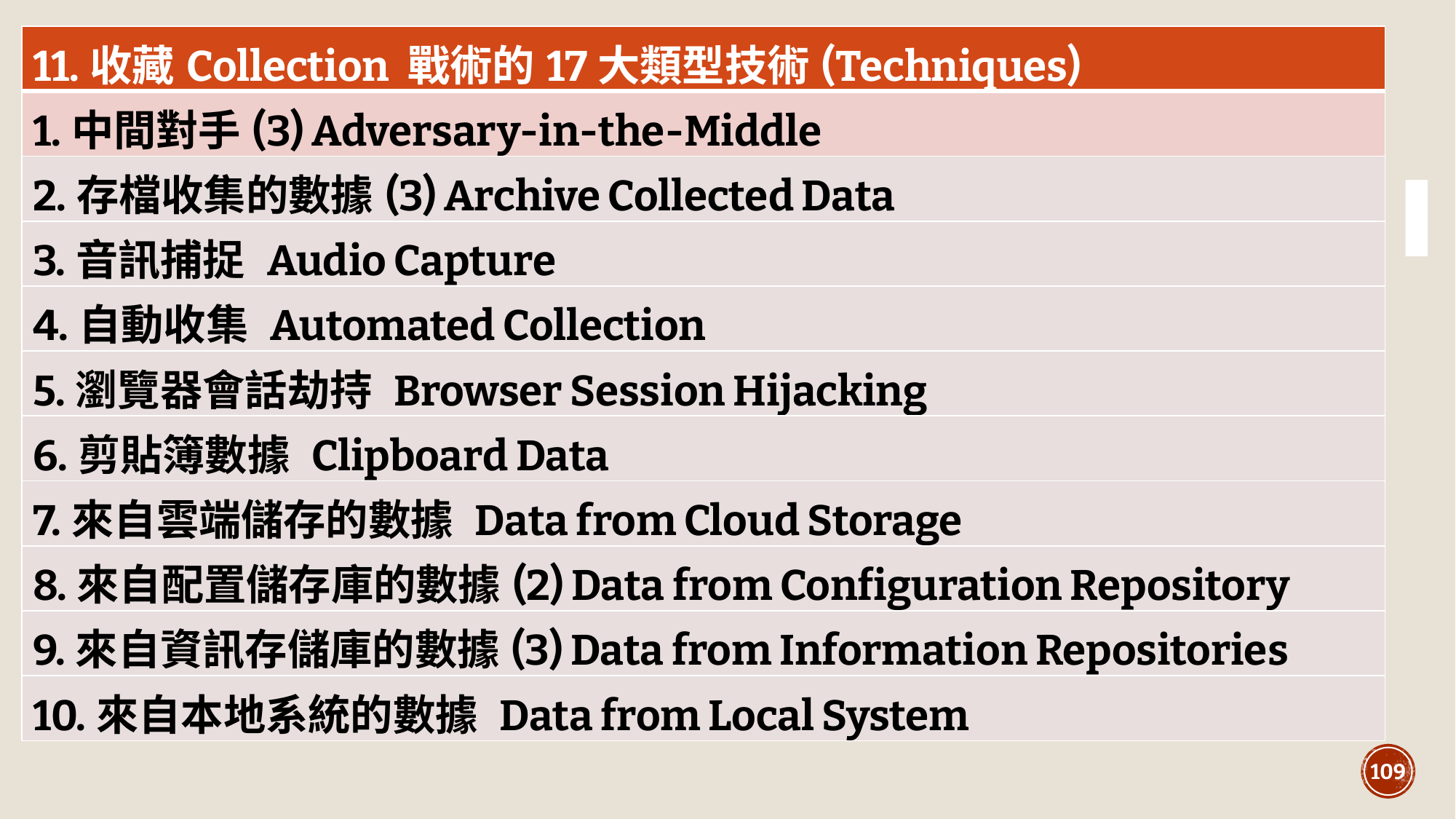

| 11.收藏Collection 戰術的17大類型技術(Techniques) |
| --- |
| 1.中間對手(3) Adversary-in-the-Middle |
| 2.存檔收集的數據(3) Archive Collected Data |
| 3.音訊捕捉 Audio Capture |
| 4.自動收集 Automated Collection |
| 5.瀏覽器會話劫持 Browser Session Hijacking |
| 6.剪貼簿數據 Clipboard Data |
| 7.來自雲端儲存的數據 Data from Cloud Storage |
| 8.來自配置儲存庫的數據(2) Data from Configuration Repository |
| 9.來自資訊存儲庫的數據(3) Data from Information Repositories |
| 10.來自本地系統的數據 Data from Local System |

109